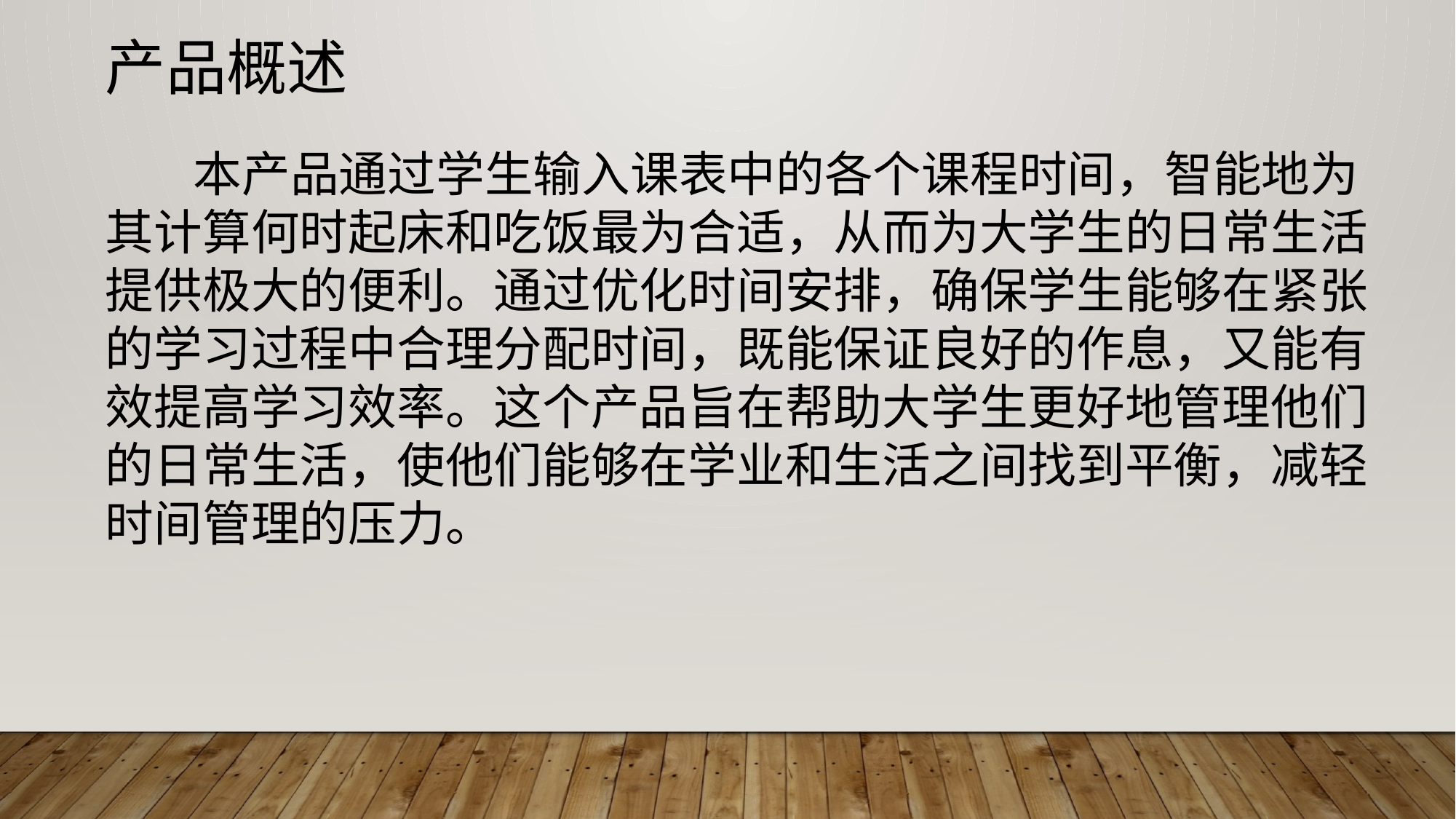

产品概述
       本产品通过学生输入课表中的各个课程时间，智能地为其计算何时起床和吃饭最为合适，从而为大学生的日常生活提供极大的便利。通过优化时间安排，确保学生能够在紧张的学习过程中合理分配时间，既能保证良好的作息，又能有效提高学习效率。这个产品旨在帮助大学生更好地管理他们的日常生活，使他们能够在学业和生活之间找到平衡，减轻时间管理的压力。